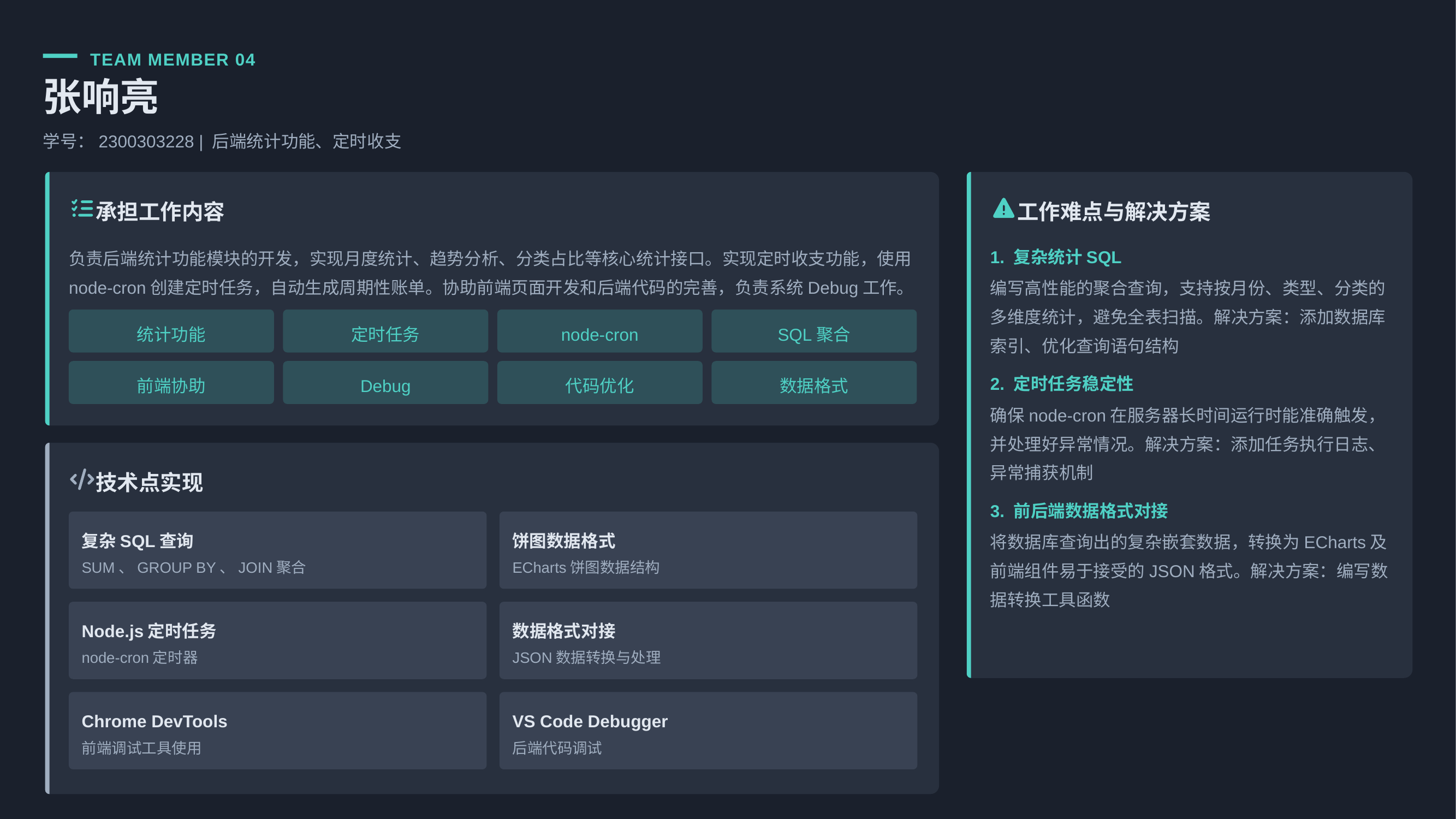

TEAM MEMBER 04

张响亮
学号：2300303228 | 后端统计功能、定时收支

承担工作内容
工作难点与解决方案

负责后端统计功能模块的开发，实现月度统计、趋势分析、分类占比等核心统计接口。实现定时收支功能，使用node-cron创建定时任务，自动生成周期性账单。协助前端页面开发和后端代码的完善，负责系统Debug工作。
1. 复杂统计SQL
编写高性能的聚合查询，支持按月份、类型、分类的多维度统计，避免全表扫描。解决方案：添加数据库索引、优化查询语句结构
统计功能

定时任务

node-cron

SQL聚合

前端协助

Debug

代码优化

数据格式

2. 定时任务稳定性
确保node-cron在服务器长时间运行时能准确触发，并处理好异常情况。解决方案：添加任务执行日志、异常捕获机制

技术点实现

3. 前后端数据格式对接

复杂SQL查询
饼图数据格式
将数据库查询出的复杂嵌套数据，转换为ECharts及前端组件易于接受的JSON格式。解决方案：编写数据转换工具函数
SUM、GROUP BY、JOIN聚合
ECharts饼图数据结构

Node.js定时任务
数据格式对接
node-cron定时器
JSON数据转换与处理

Chrome DevTools
VS Code Debugger
前端调试工具使用
后端代码调试